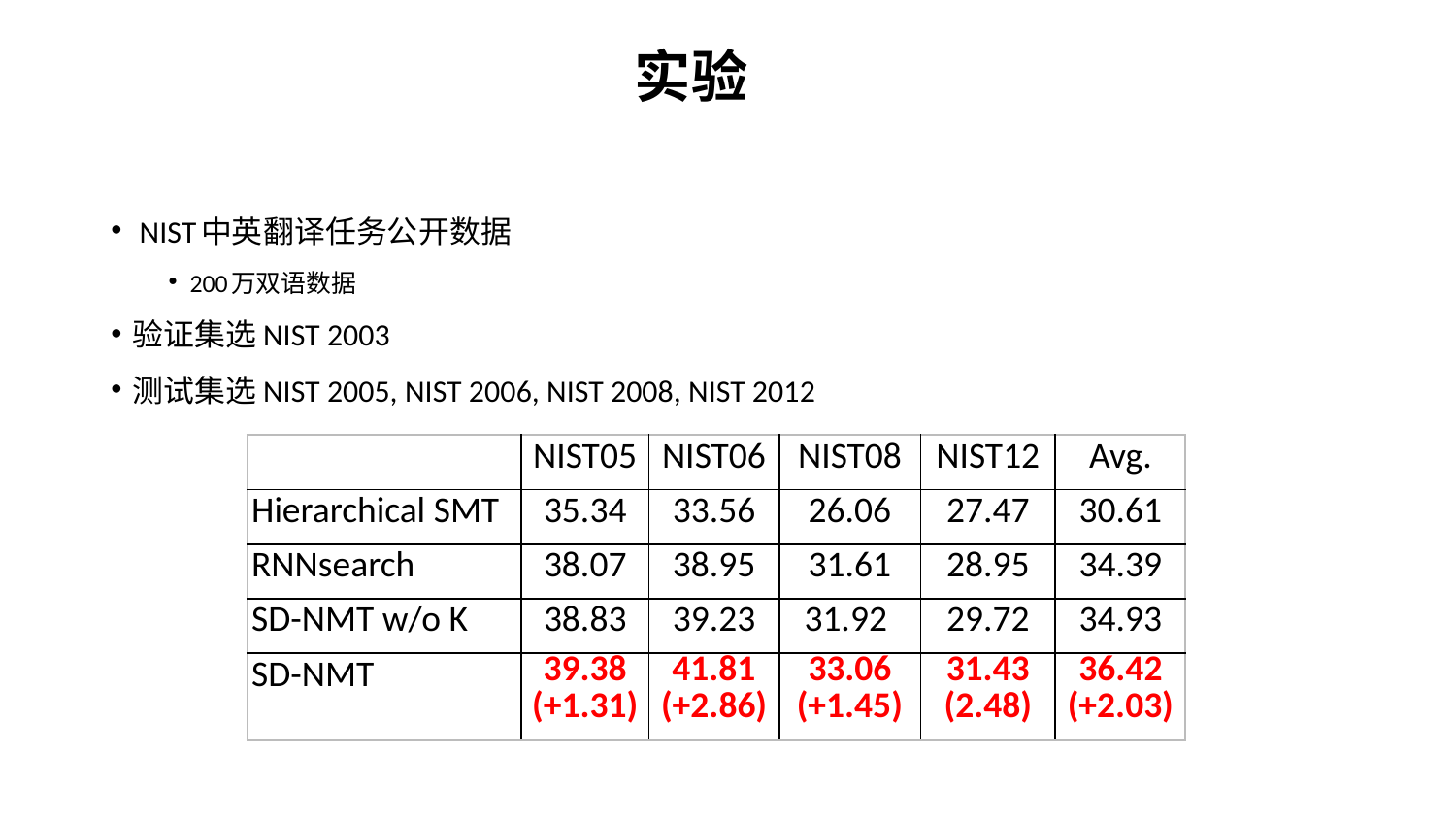

实验
 NIST中英翻译任务公开数据
200万双语数据
验证集选NIST 2003
测试集选NIST 2005, NIST 2006, NIST 2008, NIST 2012
|  | NIST05 | NIST06 | NIST08 | NIST12 | Avg. |
| --- | --- | --- | --- | --- | --- |
| Hierarchical SMT | 35.34 | 33.56 | 26.06 | 27.47 | 30.61 |
| RNNsearch | 38.07 | 38.95 | 31.61 | 28.95 | 34.39 |
| SD-NMT w/o K | 38.83 | 39.23 | 31.92 | 29.72 | 34.93 |
| SD-NMT | 39.38 (+1.31) | 41.81 (+2.86) | 33.06 (+1.45) | 31.43 (2.48) | 36.42 (+2.03) |